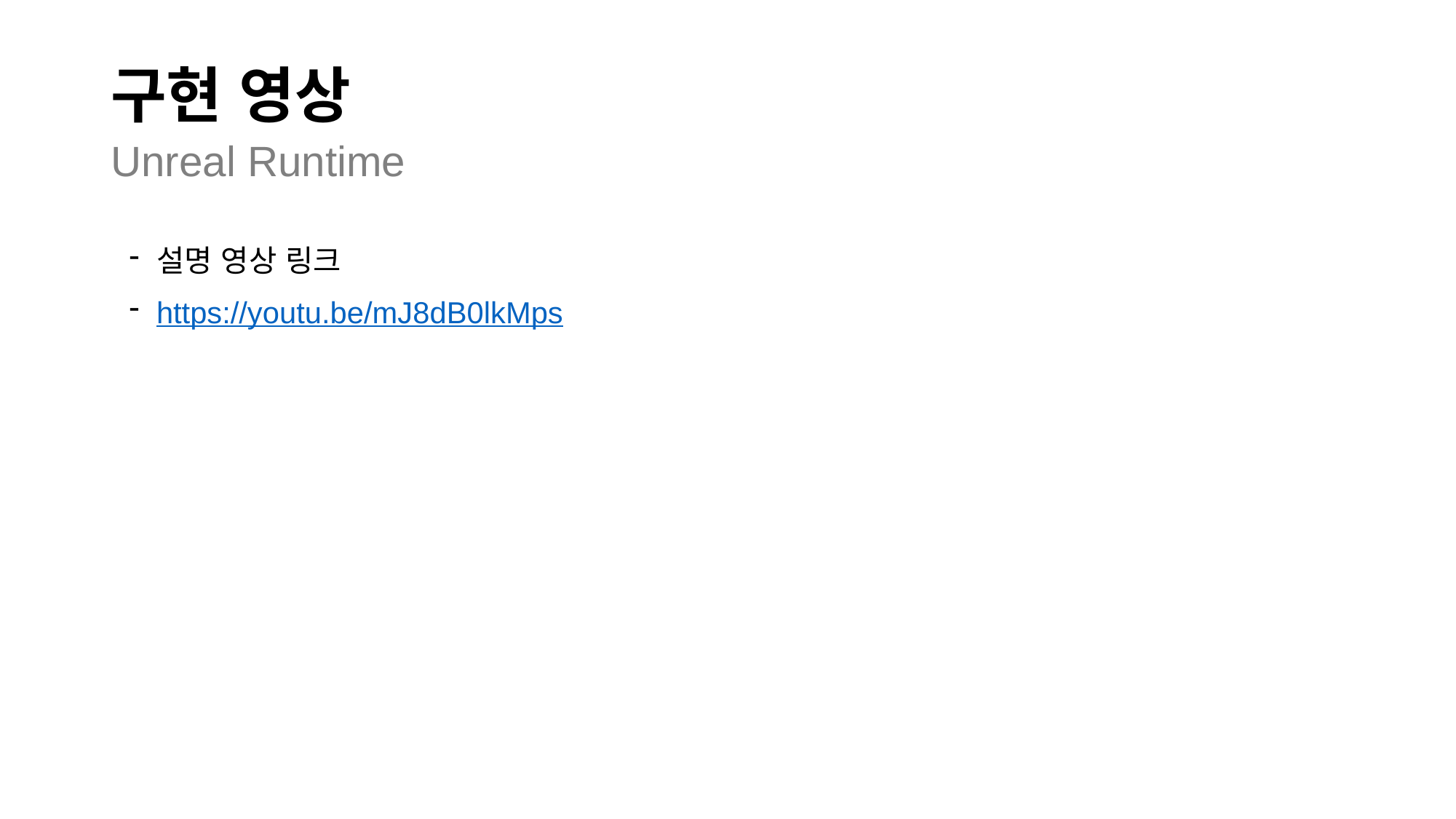

# 구현 영상
Unreal Runtime
설명 영상 링크
https://youtu.be/mJ8dB0lkMps